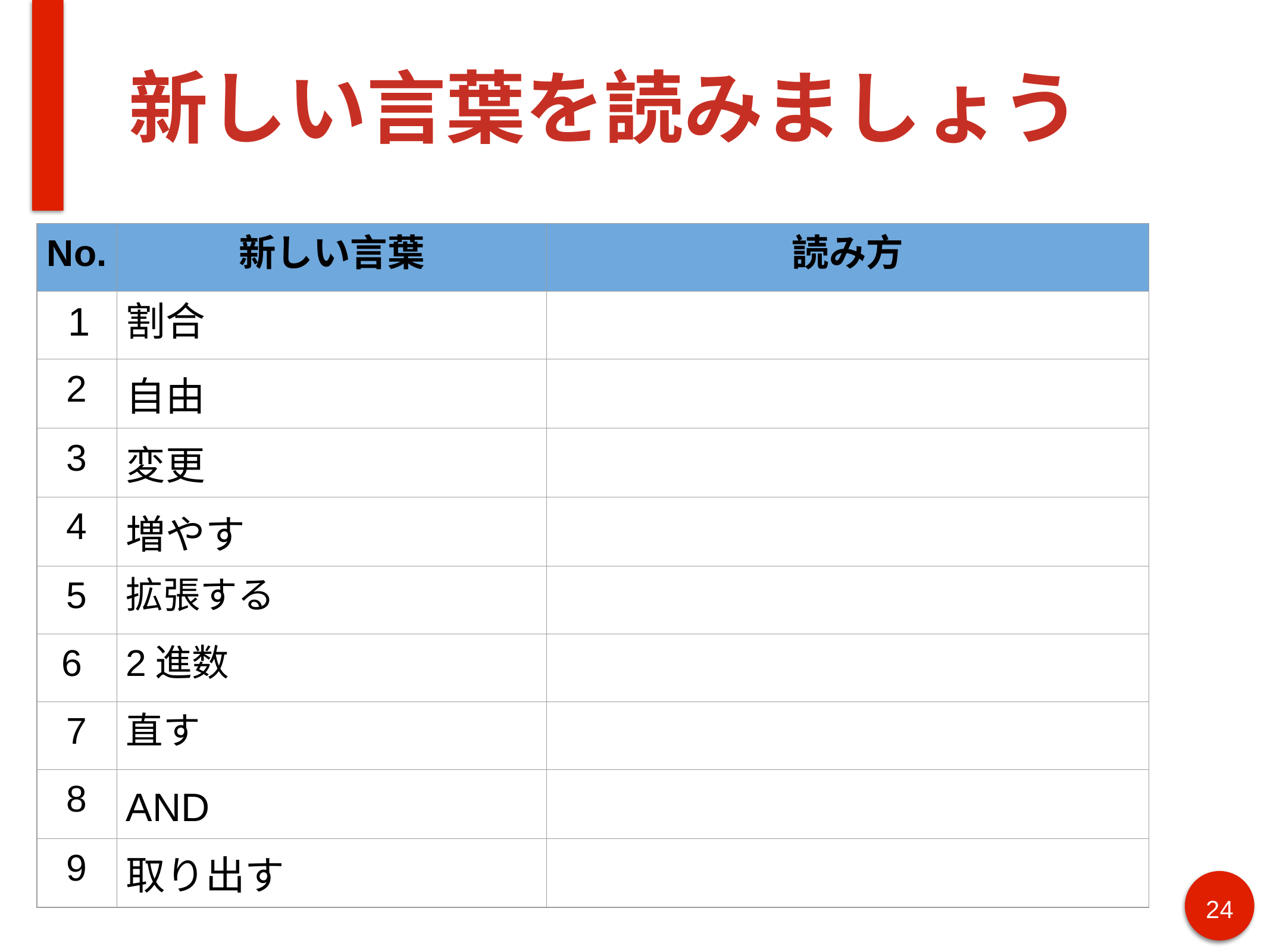

# 新しい言葉を読みましょう
| No. | 新しい言葉 | 読み方 |
| --- | --- | --- |
| 1 | 割合 |  |
| 2 | 自由 |  |
| 3 | 変更 |  |
| 4 | 増やす |  |
| 5 | 拡張する |  |
| 6 | 2進数 |  |
| 7 | 直す |  |
| 8 | AND |  |
| 9 | 取り出す |  |
24